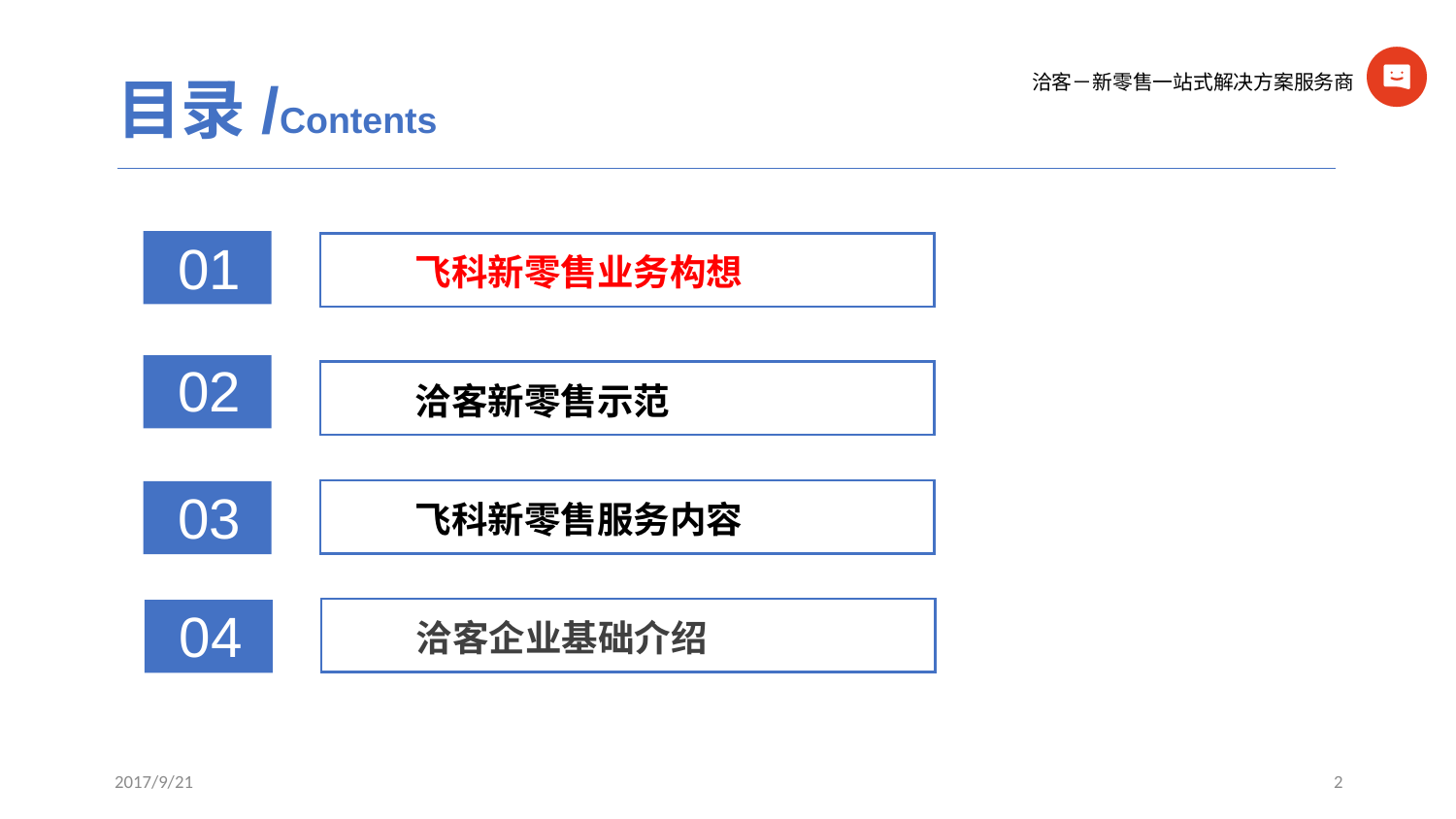

目录/Contents
01

飞科新零售业务构想
02

洽客新零售示范
03

飞科新零售服务内容
04

洽客企业基础介绍
2017/9/21
2